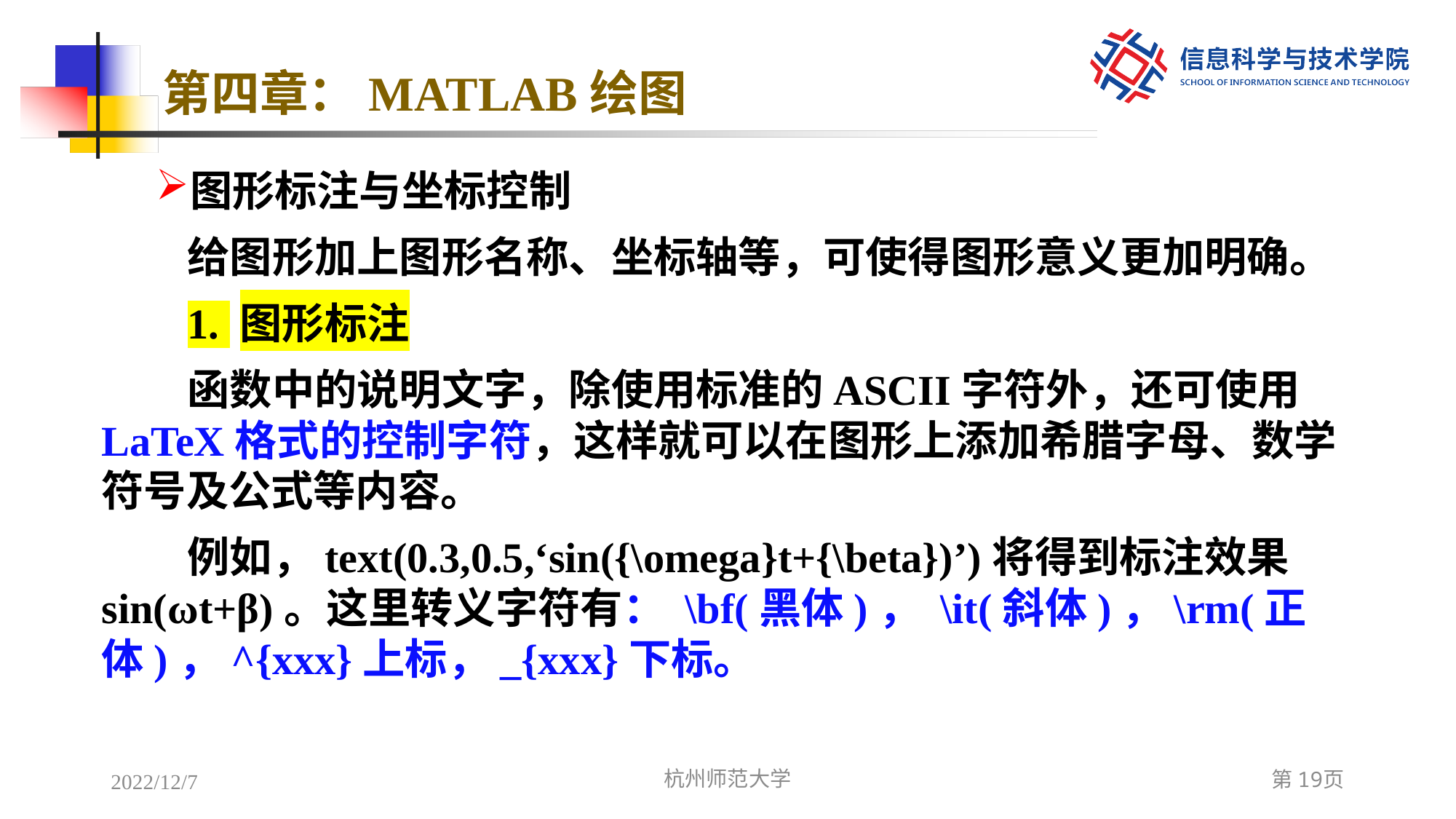

# 第四章：MATLAB绘图
图形标注与坐标控制
给图形加上图形名称、坐标轴等，可使得图形意义更加明确。
1. 图形标注
函数中的说明文字，除使用标准的ASCII字符外，还可使用LaTeX格式的控制字符，这样就可以在图形上添加希腊字母、数学符号及公式等内容。
例如，text(0.3,0.5,‘sin({\omega}t+{\beta})’)将得到标注效果sin(ωt+β)。这里转义字符有： \bf(黑体)， \it(斜体)，\rm(正体)，^{xxx}上标，_{xxx}下标。
2022/12/7
杭州师范大学
第19页